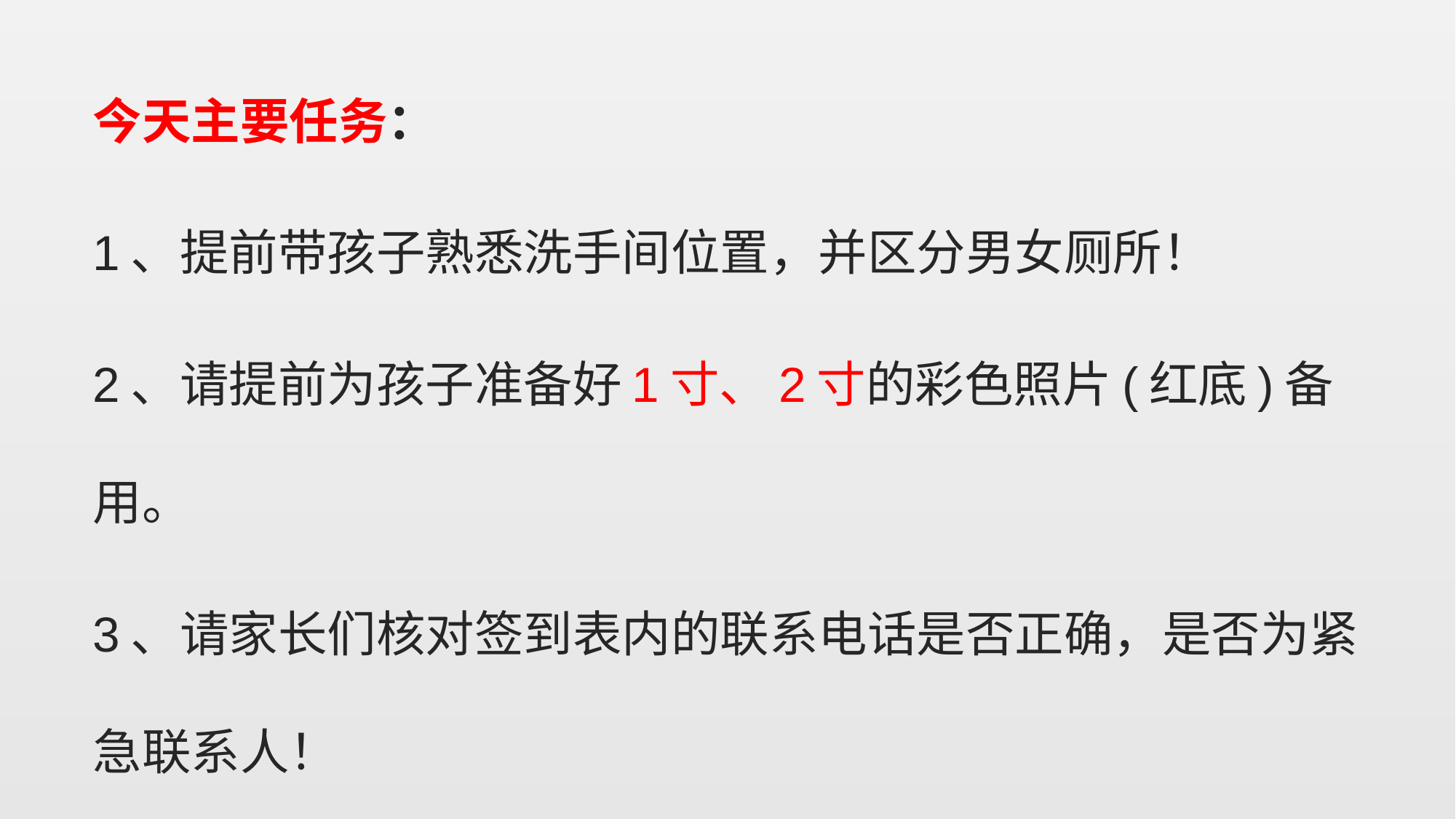

今天主要任务：
1、提前带孩子熟悉洗手间位置，并区分男女厕所！
2、请提前为孩子准备好1寸、2寸的彩色照片(红底)备用。
3、请家长们核对签到表内的联系电话是否正确，是否为紧急联系人！